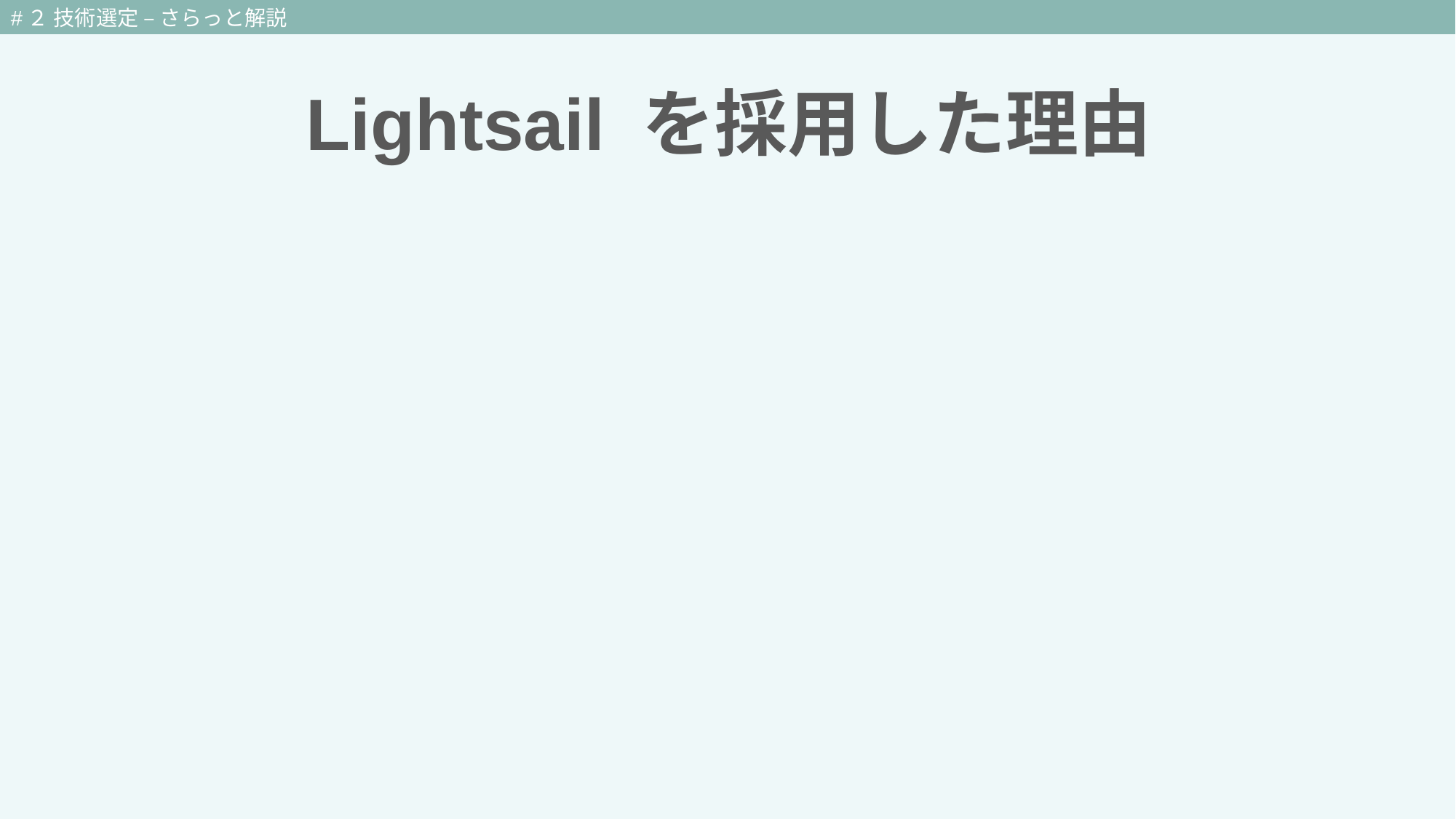

#２ 技術選定 – さらっと解説
# Lightsail を採用した理由